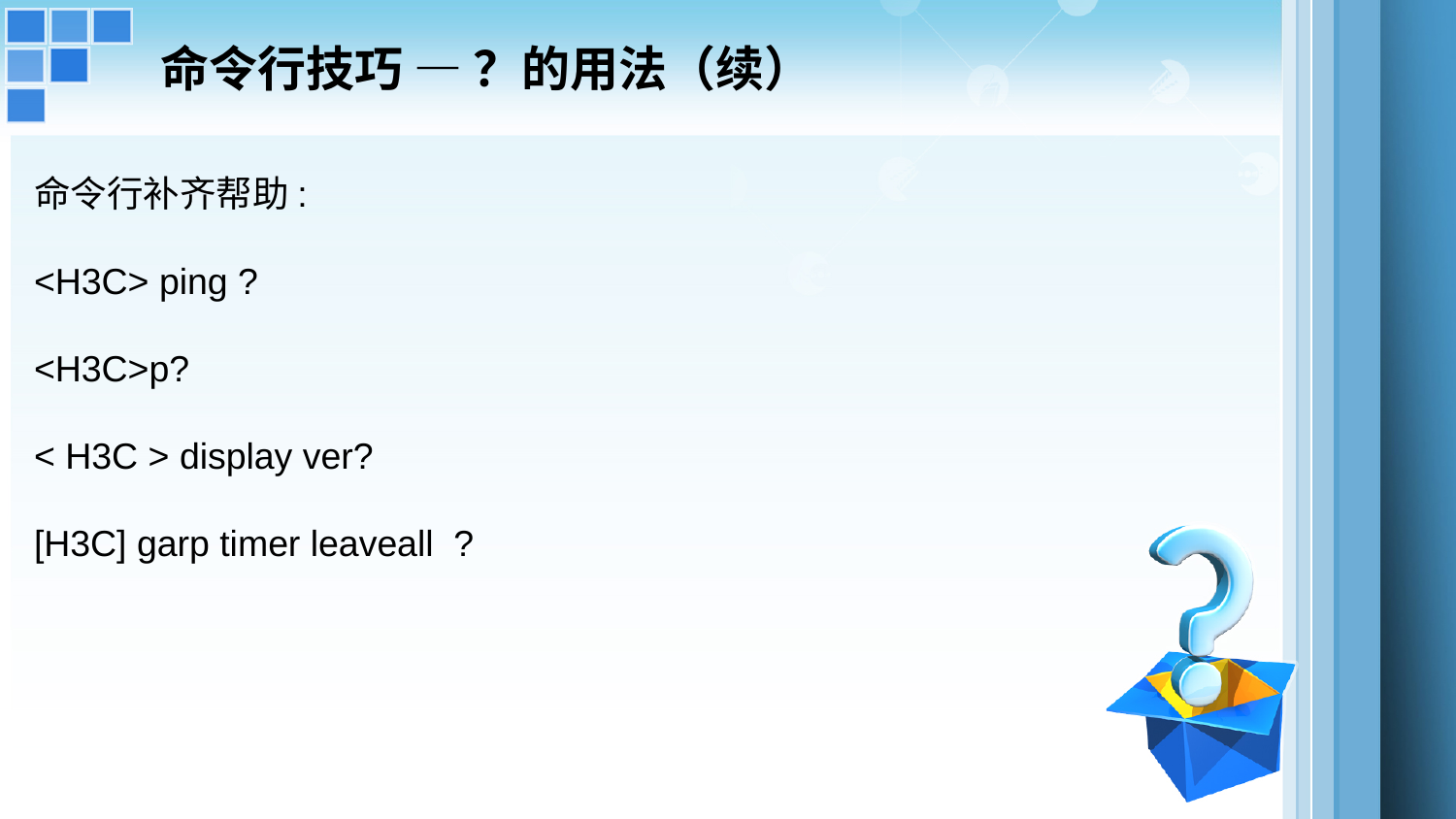

# 命令行技巧 — ？的用法（续）
命令行补齐帮助:

<H3C> ping ?

<H3C>p?

< H3C > display ver?

[H3C] garp timer leaveall  ?